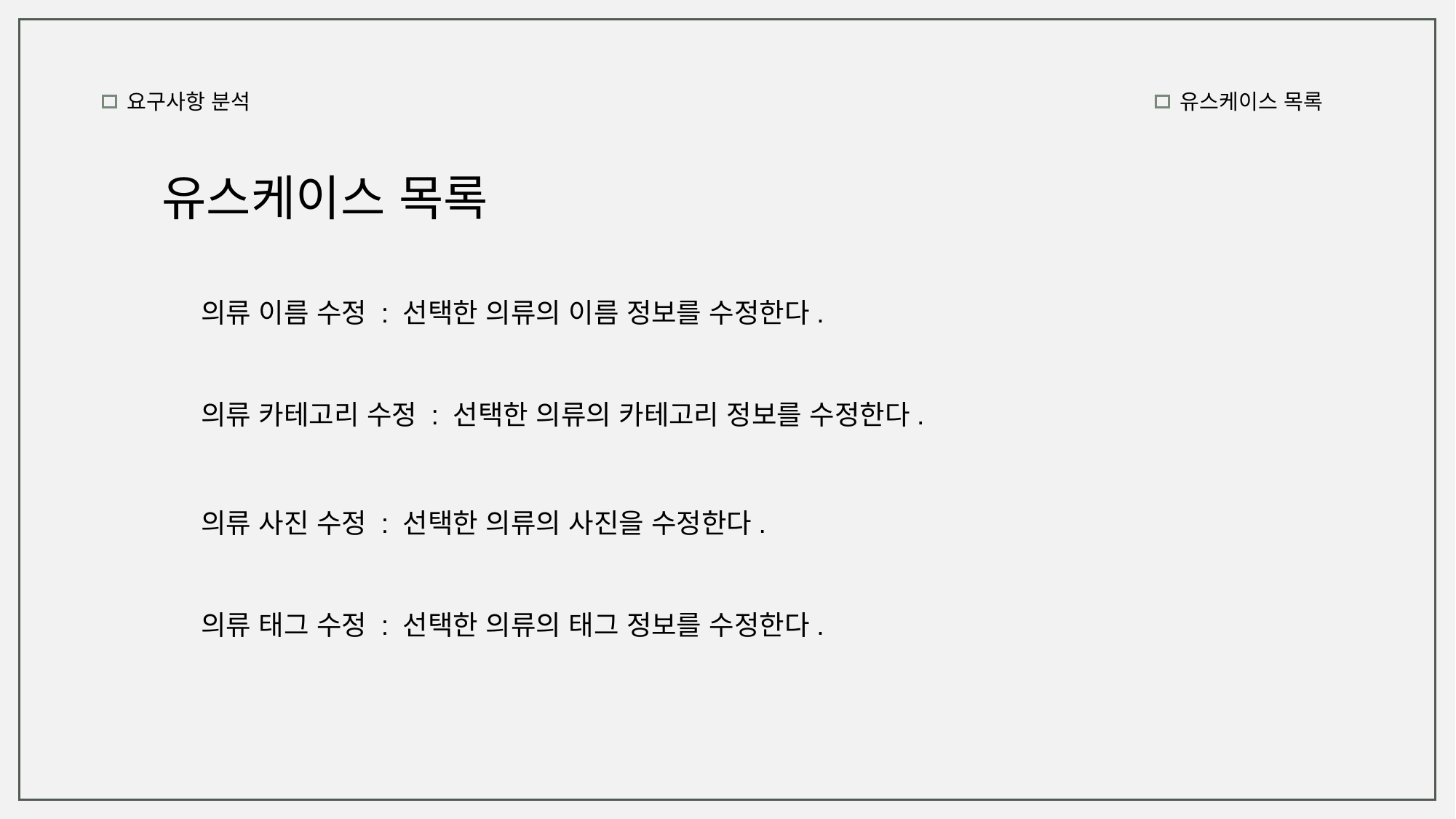

요구사항 분석
유스케이스 목록

유스케이스 목록
의류 이름 수정 : 선택한 의류의 이름 정보를 수정한다.
의류 카테고리 수정 : 선택한 의류의 카테고리 정보를 수정한다.

의류 사진 수정 : 선택한 의류의 사진을 수정한다.

의류 태그 수정 : 선택한 의류의 태그 정보를 수정한다.